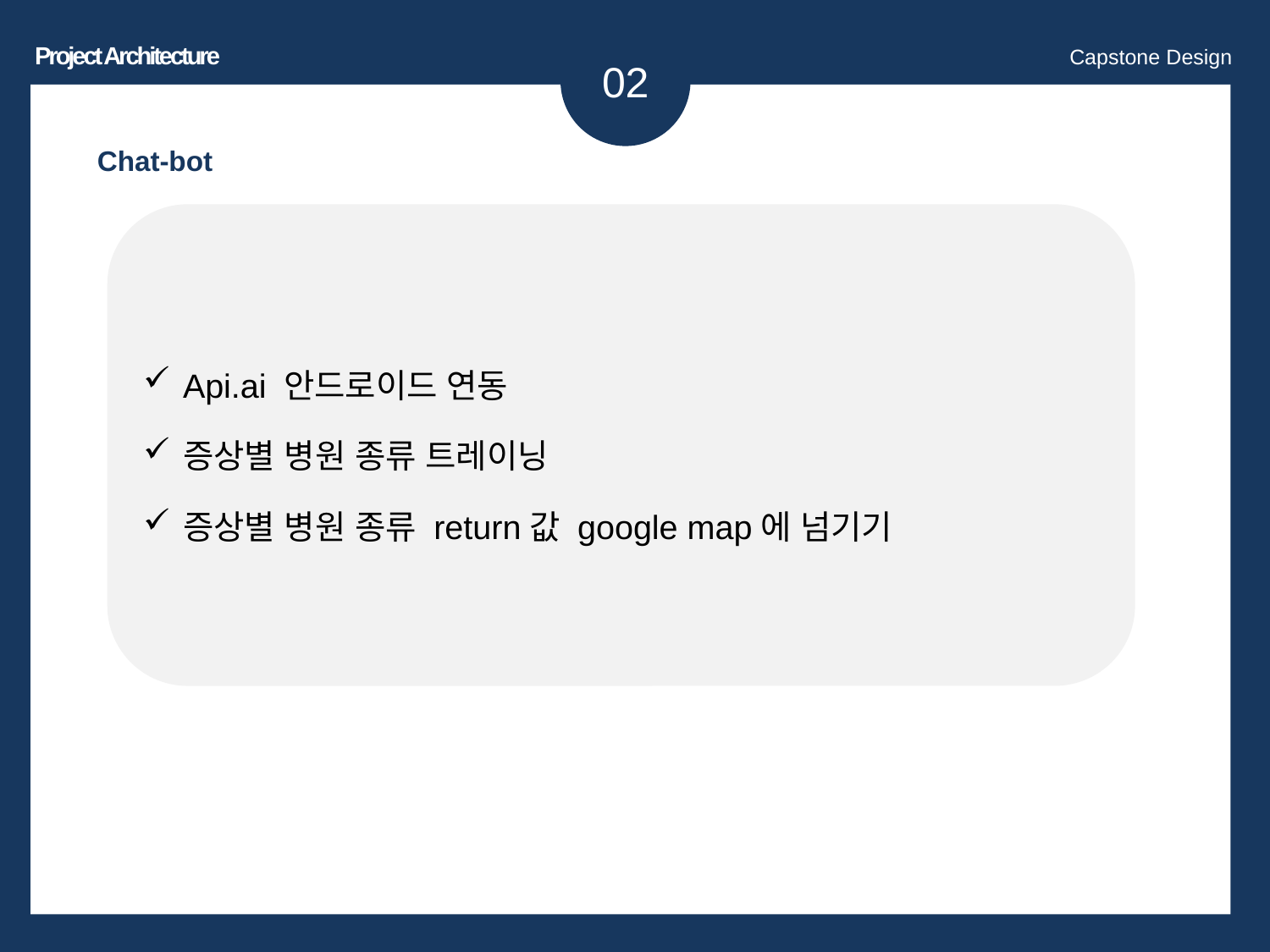

02
Project Architecture
Capstone Design

Chat-bot
Api.ai 안드로이드 연동
증상별 병원 종류 트레이닝
증상별 병원 종류 return값 google map에 넘기기